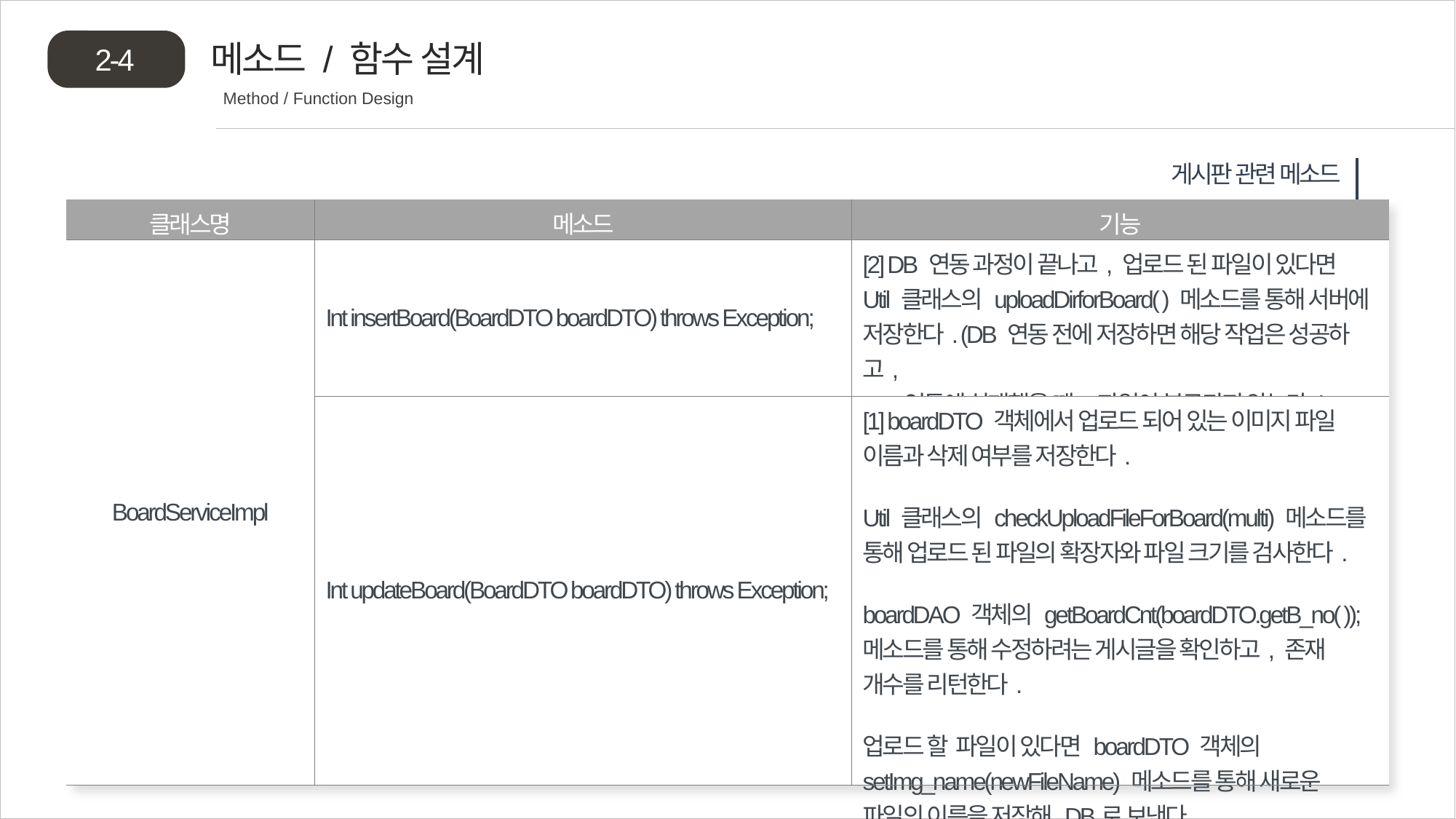

메소드 / 함수 설계
2-4
Method / Function Design
게시판 관련 메소드
| 클래스명 | 메소드 | 기능 |
| --- | --- | --- |
| BoardServiceImpl | Int insertBoard(BoardDTO boardDTO) throws Exception; | [2] DB 연동 과정이 끝나고, 업로드 된 파일이 있다면 Util 클래스의 uploadDirforBoard( ) 메소드를 통해 서버에 저장한다. (DB 연동 전에 저장하면 해당 작업은 성공하고, DB 연동에 실패했을 때, 파일이 복구되지 않는다.) |
|  | Int updateBoard(BoardDTO boardDTO) throws Exception; | [1] boardDTO 객체에서 업로드 되어 있는 이미지 파일 이름과 삭제 여부를 저장한다. Util 클래스의 checkUploadFileForBoard(multi) 메소드를 통해 업로드 된 파일의 확장자와 파일 크기를 검사한다. boardDAO 객체의 getBoardCnt(boardDTO.getB\_no( )); 메소드를 통해 수정하려는 게시글을 확인하고, 존재 개수를 리턴한다. 업로드 할 파일이 있다면 boardDTO 객체의 setImg\_name(newFileName) 메소드를 통해 새로운 파일의 이름을 저장해 DB로 보낸다. |